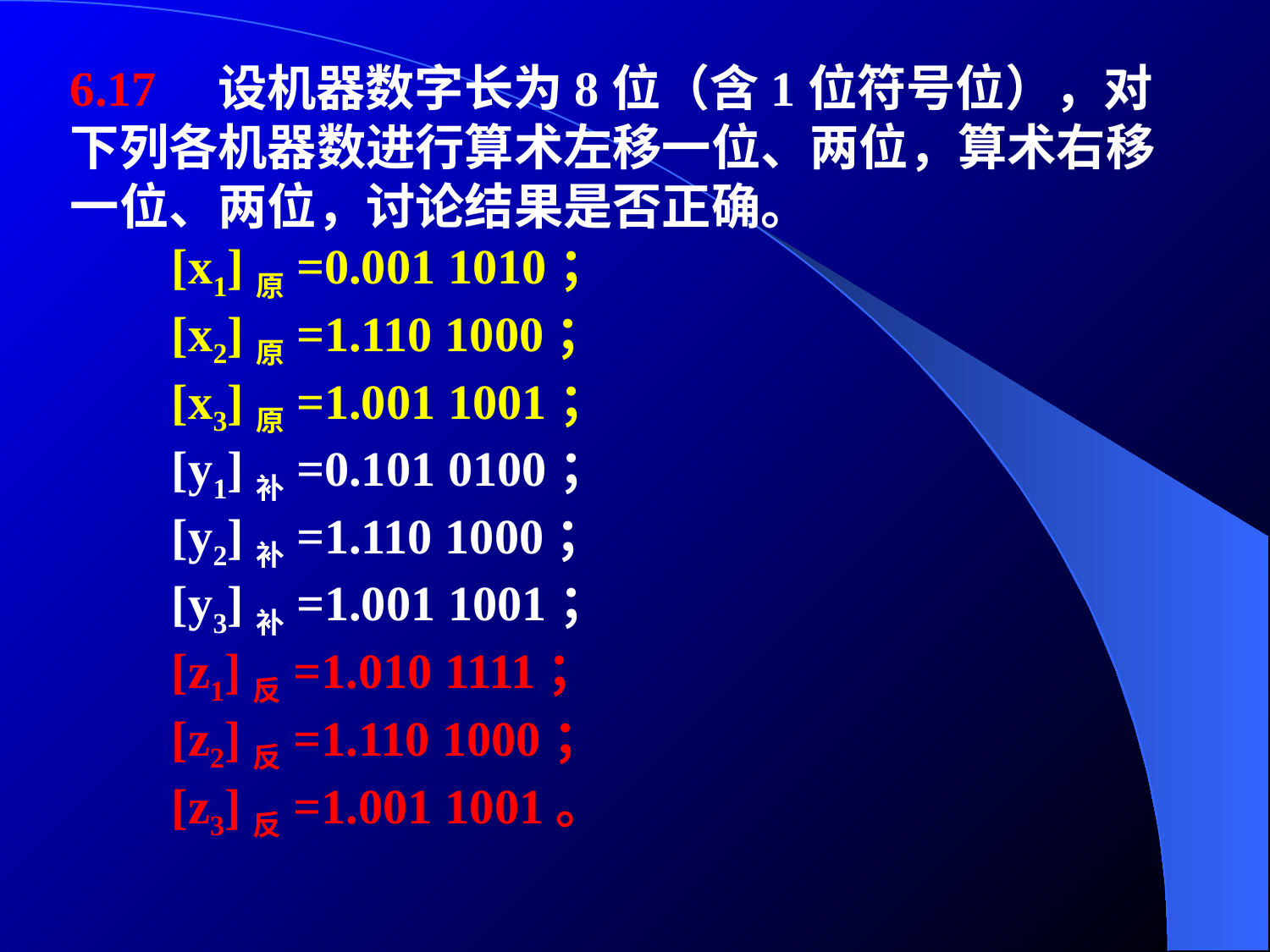

6.17    设机器数字长为8位（含1位符号位），对下列各机器数进行算术左移一位、两位，算术右移一位、两位，讨论结果是否正确。
        [x1]原=0.001 1010；
        [x2]原=1.110 1000；
        [x3]原=1.001 1001；
        [y1]补=0.101 0100；
        [y2]补=1.110 1000；
        [y3]补=1.001 1001；
        [z1]反=1.010 1111；
        [z2]反=1.110 1000；
        [z3]反=1.001 1001。